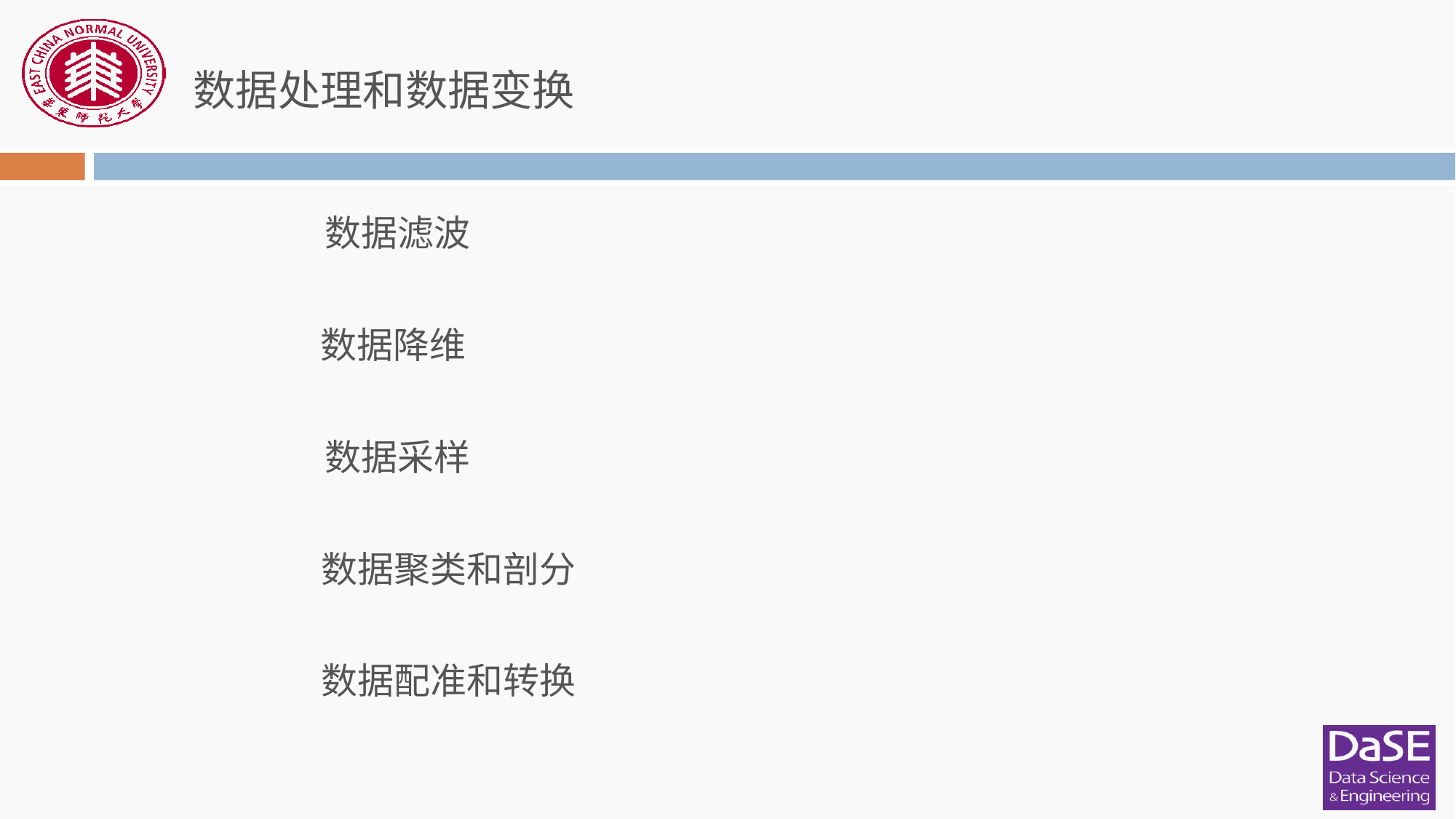

数据处理和数据变换
数据滤波
数据降维
数据采样
数据聚类和剖分
数据配准和转换